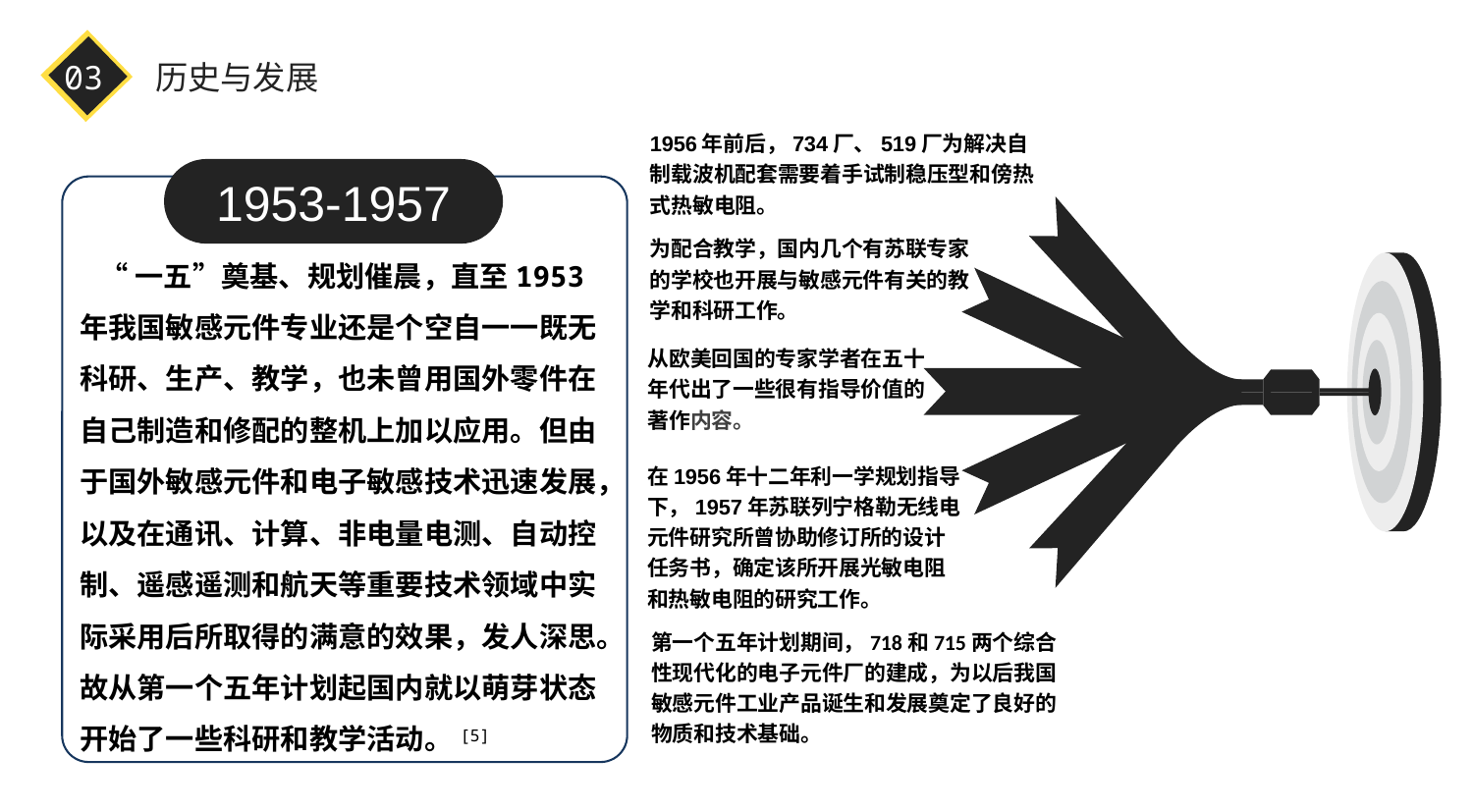

03
历史与发展
1956年前后，734厂、519厂为解决自制载波机配套需要着手试制稳压型和傍热式热敏电阻。

为配合教学，国内几个有苏联专家的学校也开展与敏感元件有关的教学和科研工作。

从欧美回国的专家学者在五十年代出了一些很有指导价值的著作内容。
1953-1957

   “一五”奠基、规划催晨，直至1953年我国敏感元件专业还是个空自一一既无科研、生产、教学，也未曾用国外零件在自己制造和修配的整机上加以应用。但由于国外敏感元件和电子敏感技术迅速发展，以及在通讯、计算、非电量电测、自动控制、遥感遥测和航天等重要技术领域中实际采用后所取得的满意的效果，发人深思。故从第一个五年计划起国内就以萌芽状态开始了一些科研和教学活动。[5]
在1956年十二年利一学规划指导下，1957年苏联列宁格勒无线电元件研究所曾协助修订所的设计任务书，确定该所开展光敏电阻和热敏电阻的研究工作。
第一个五年计划期间，718和715两个综合性现代化的电子元件厂的建成，为以后我国敏感元件工业产品诞生和发展奠定了良好的物质和技术基础。